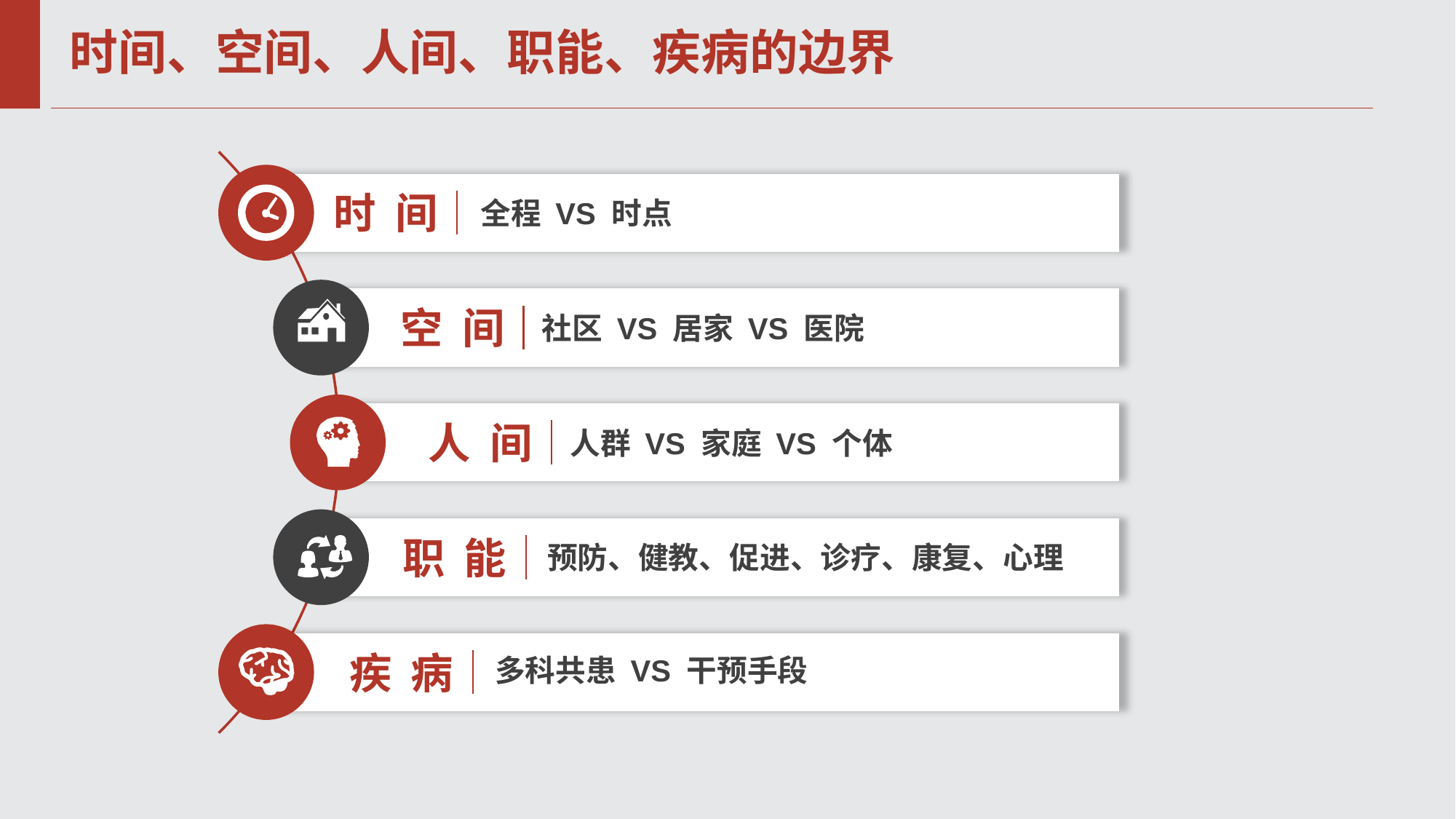

# 时间、空间、人间、职能、疾病的边界

时  间
全程 VS 时点
空  间
社区 VS 居家 VS 医院
人  间
人群 VS 家庭 VS 个体
职  能
预防、健教、促进、诊疗、康复、心理
疾  病
多科共患 VS 干预手段